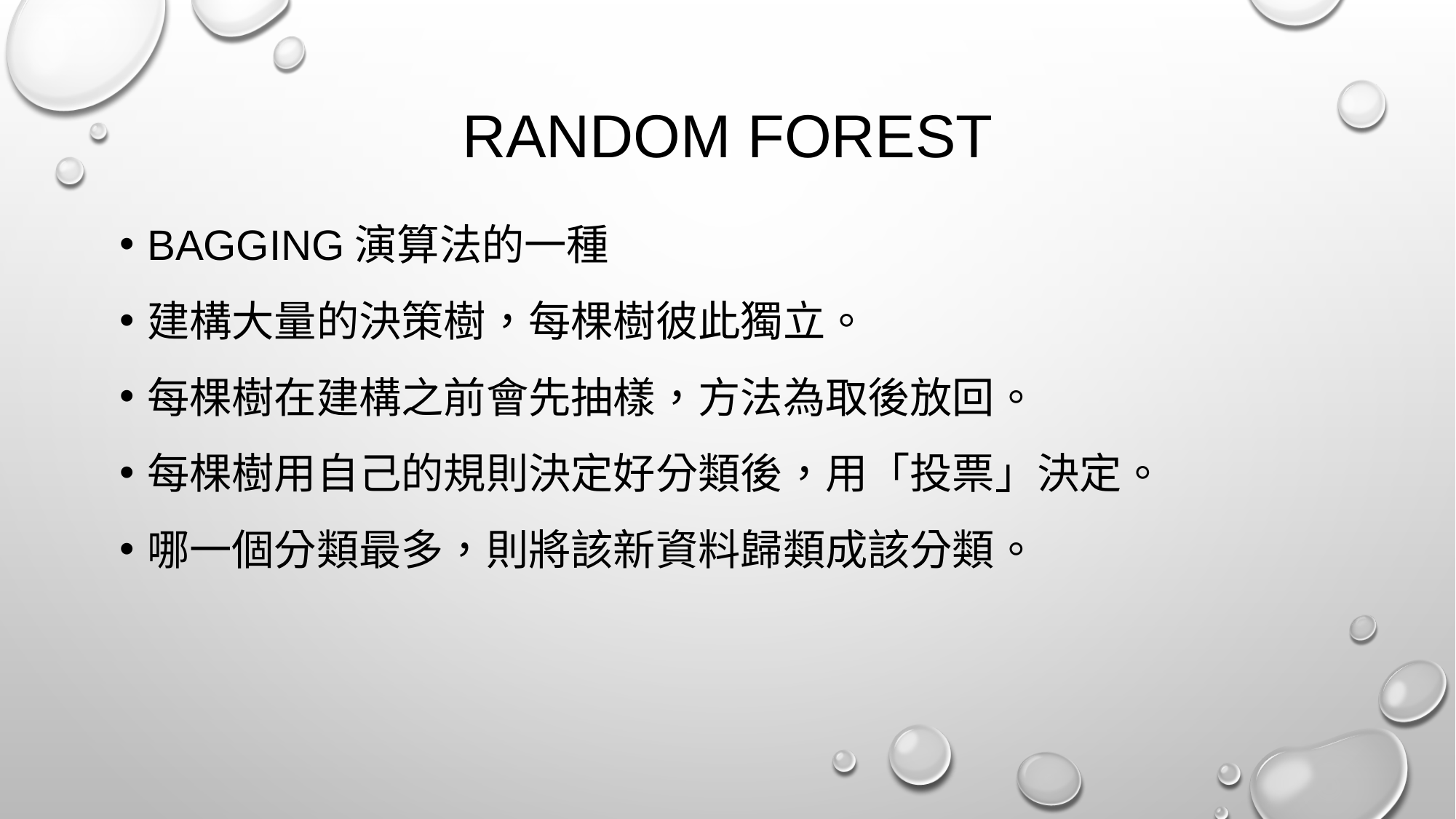

# Random forest
bagging演算法的一種
建構大量的決策樹，每棵樹彼此獨立。
每棵樹在建構之前會先抽樣，方法為取後放回。
每棵樹用自己的規則決定好分類後，用「投票」決定。
哪一個分類最多，則將該新資料歸類成該分類。